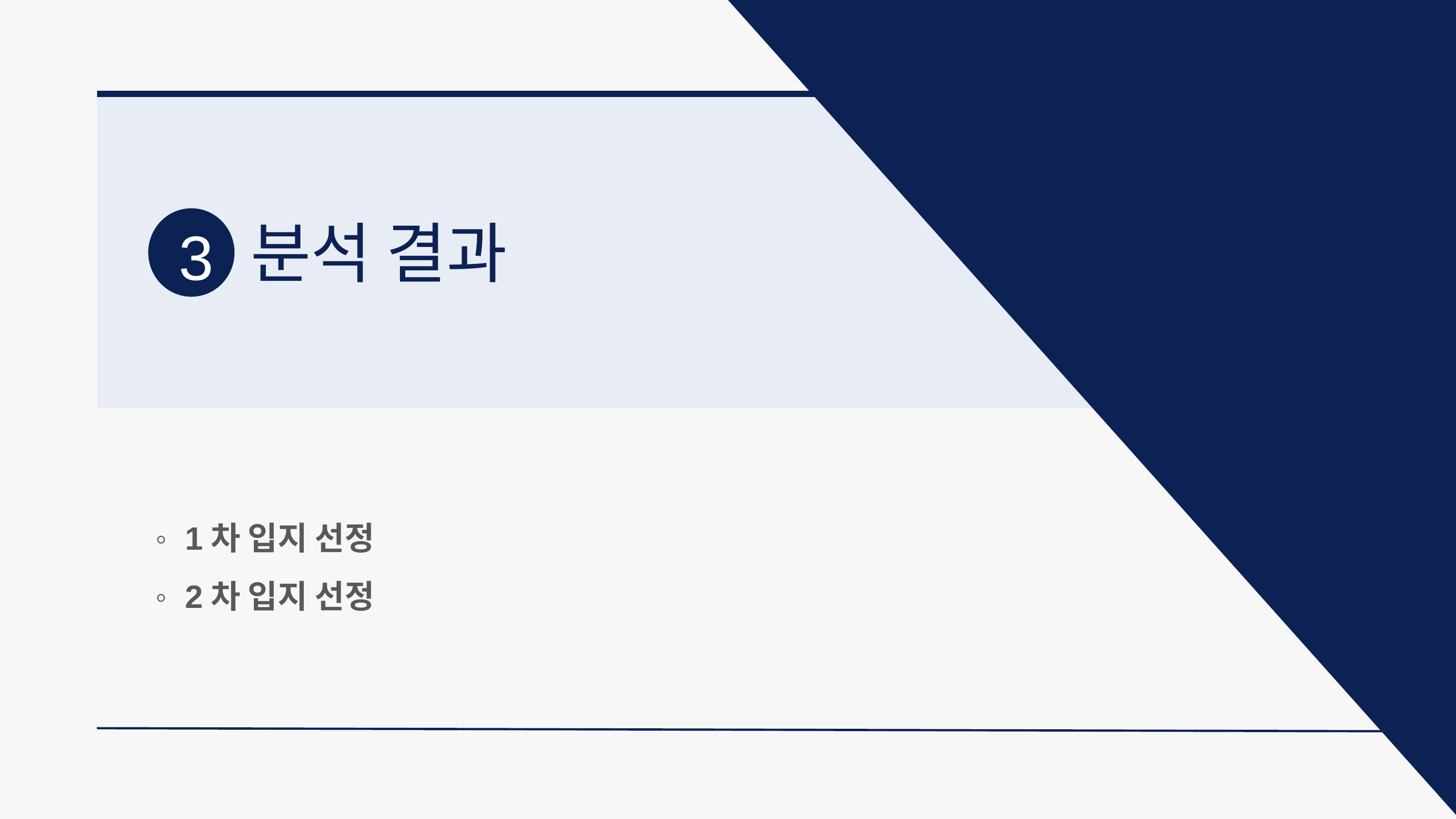

분석 결과

3
◦  1차 입지 선정
◦  2차 입지 선정